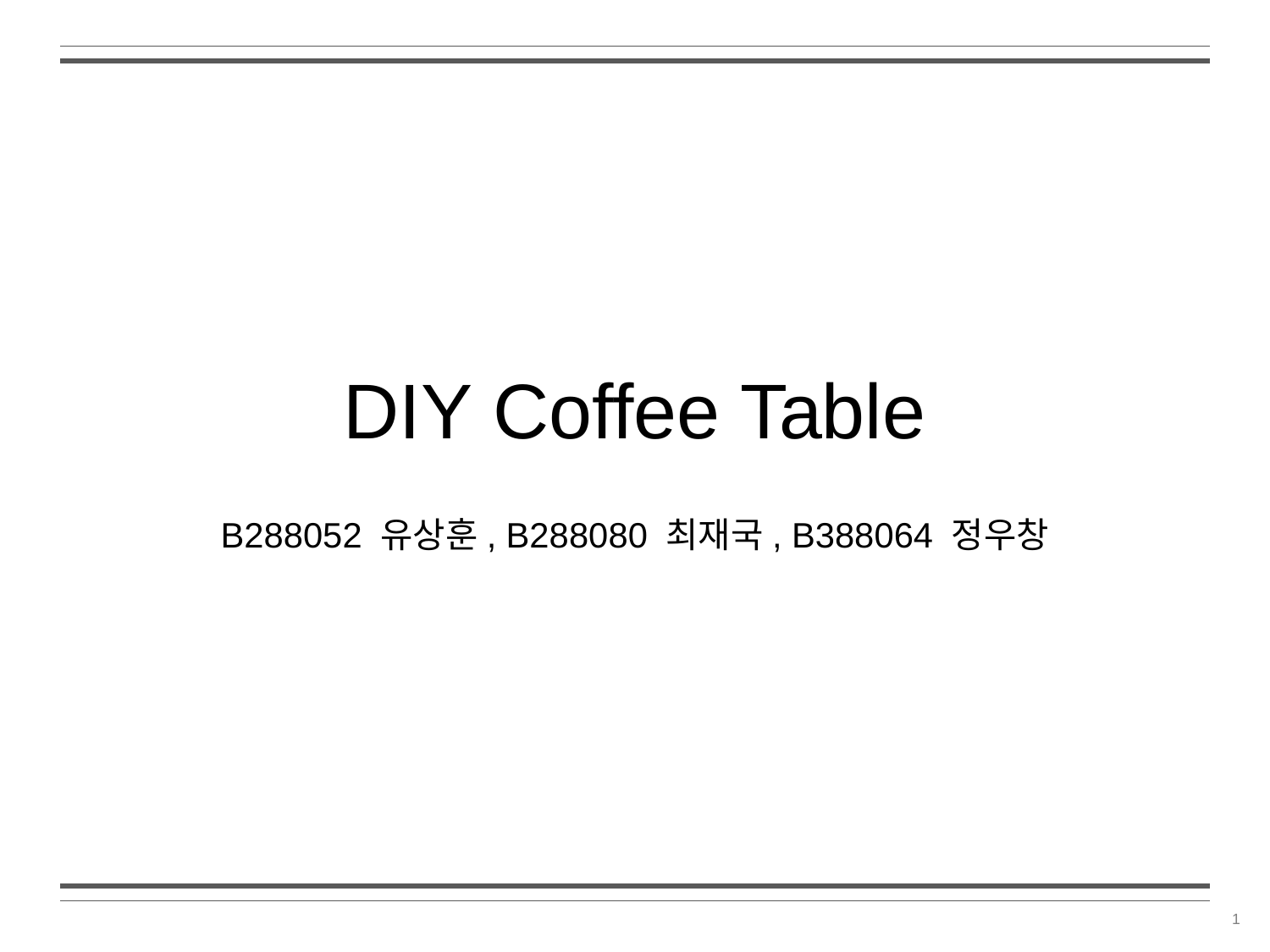

DIY Coffee Table
B288052 유상훈, B288080 최재국, B388064 정우창